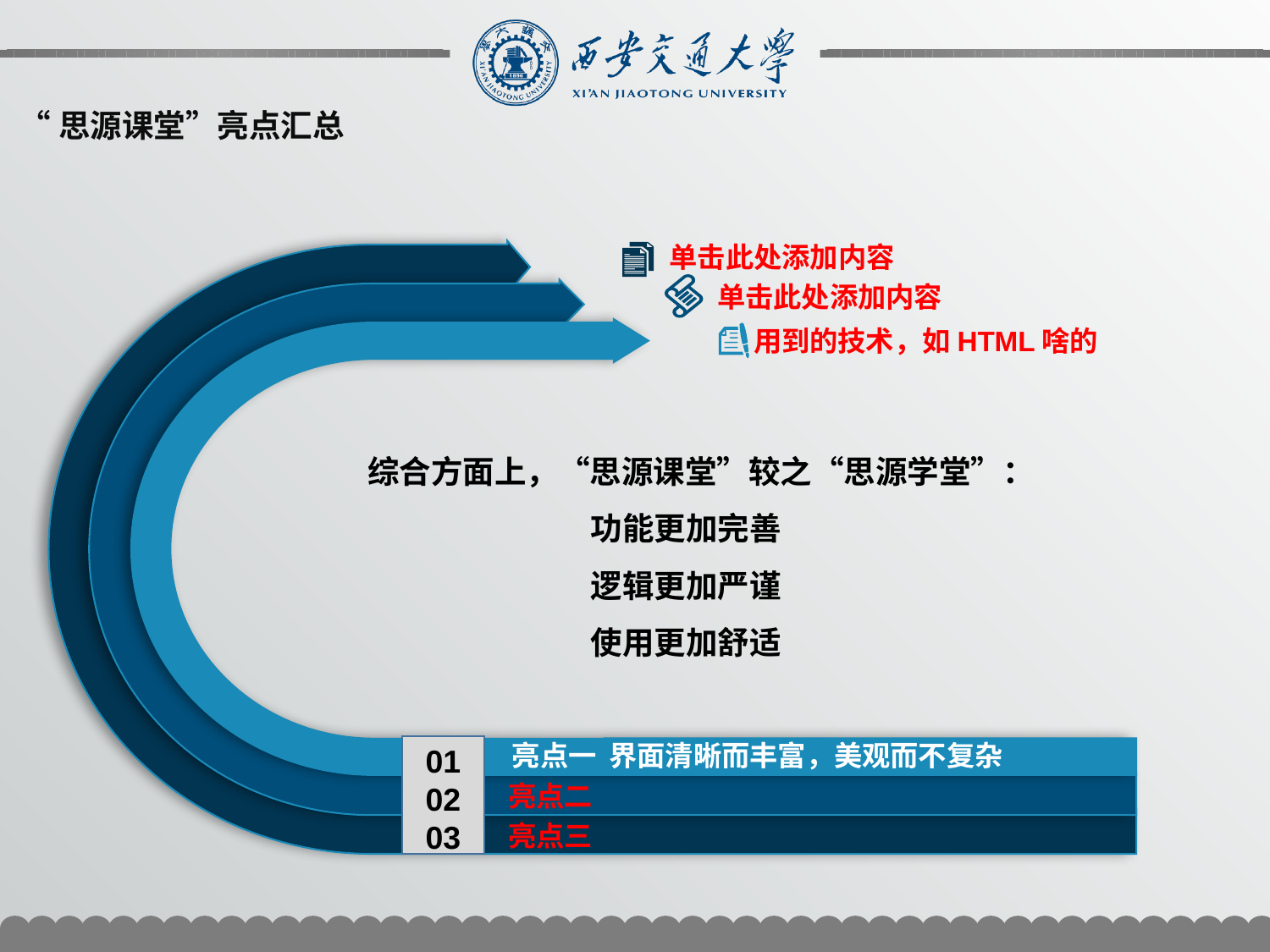

“思源课堂”亮点汇总
单击此处添加内容

单击此处添加内容

用到的技术，如HTML啥的

    综合方面上，“思源课堂”较之“思源学堂”：
                                   功能更加完善
                                   逻辑更加严谨
                                   使用更加舒适
亮点一  界面清晰而丰富，美观而不复杂
01
02
03

亮点二
亮点三